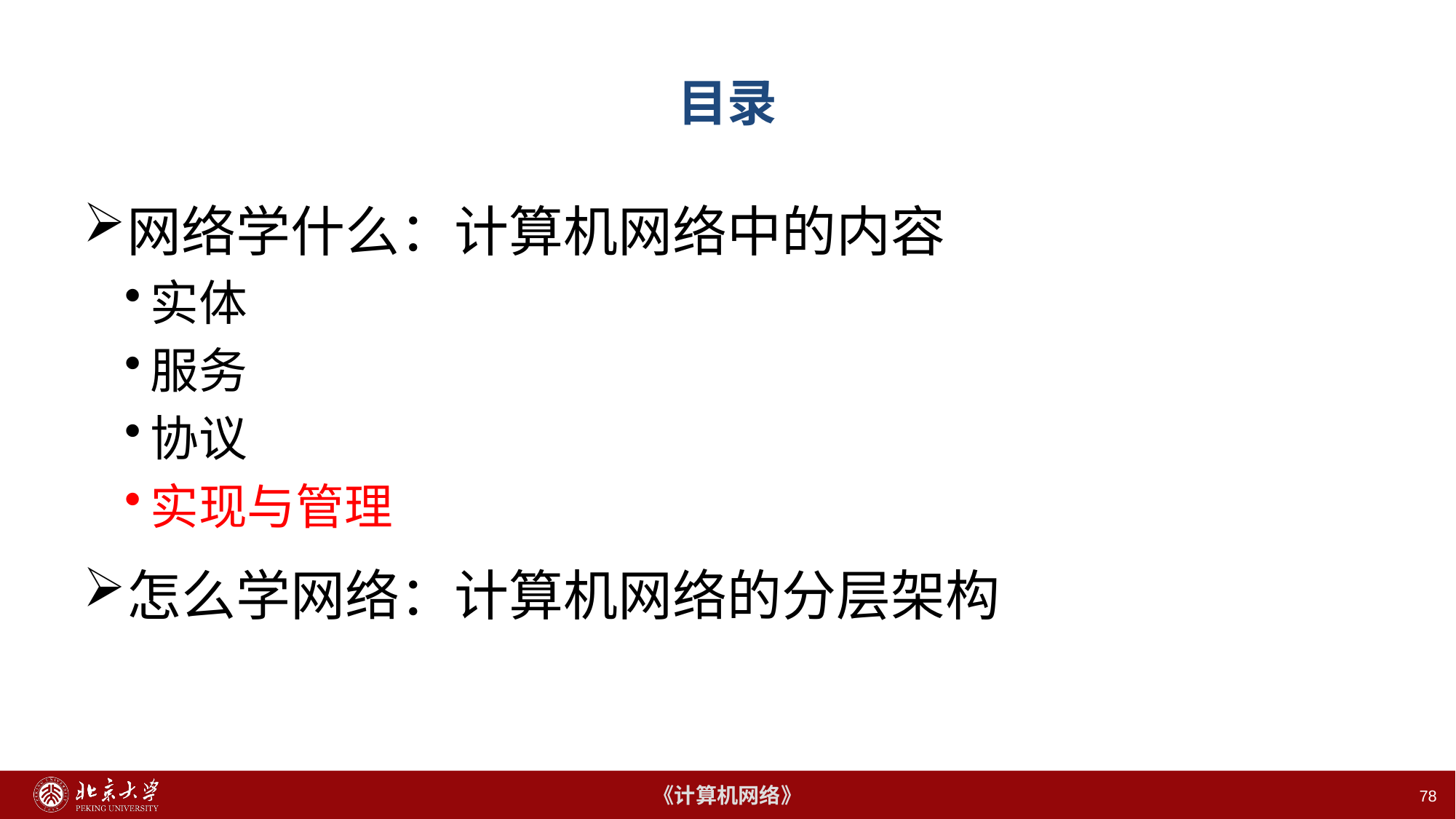

# 目录
网络学什么：计算机网络中的内容
实体
服务
协议
实现与管理
怎么学网络：计算机网络的分层架构

78